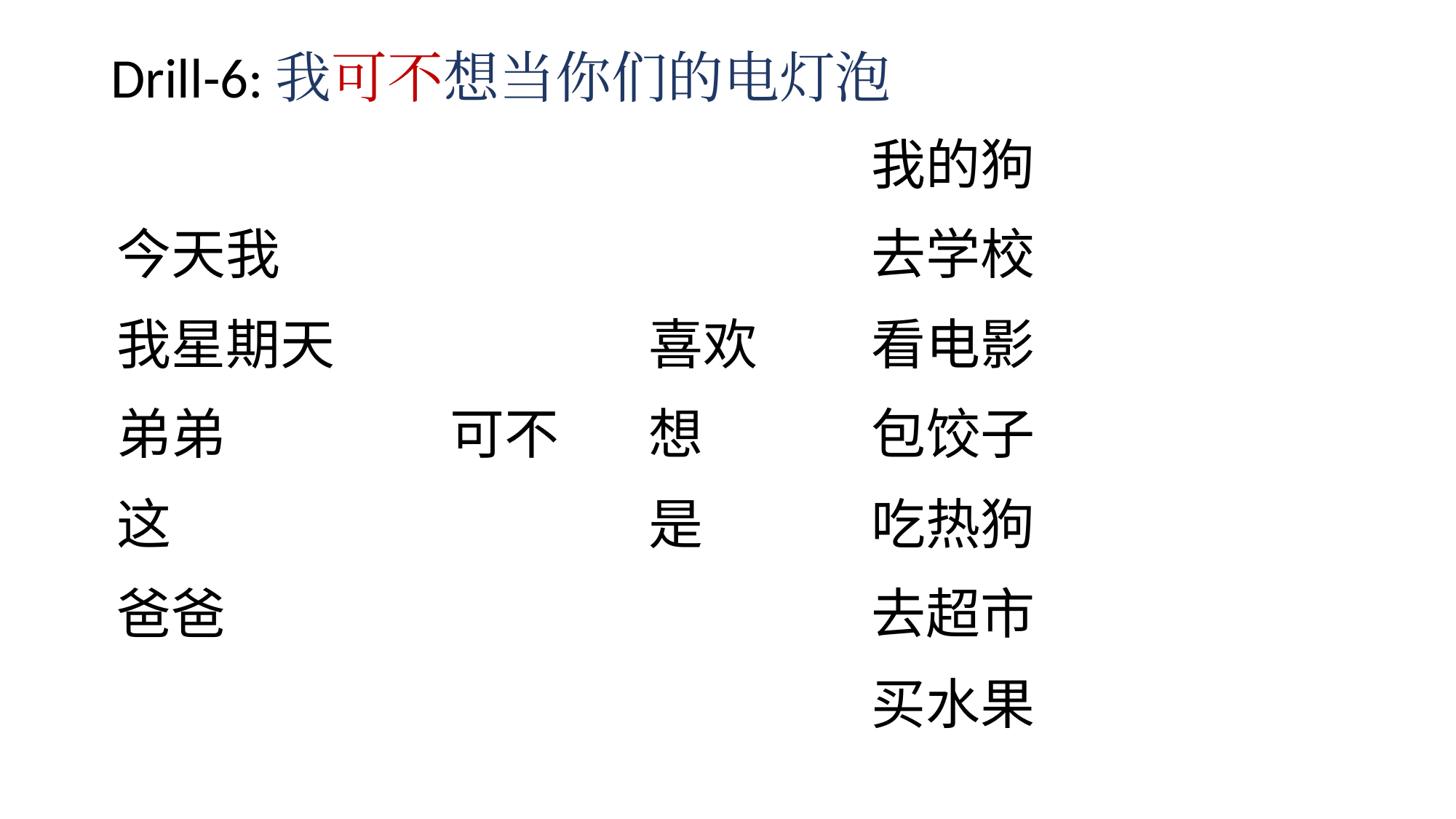

# Drill-6:我可不想当你们的电灯泡

|  |  |  | 我的狗 |
| --- | --- | --- | --- |
| 今天我 |  |  | 去学校 |
| 我星期天 |  | 喜欢 | 看电影 |
| 弟弟 | 可不 | 想 | 包饺子 |
| 这 |  | 是 | 吃热狗 |
| 爸爸 |  |  | 去超市 |
|  |  |  | 买水果 |